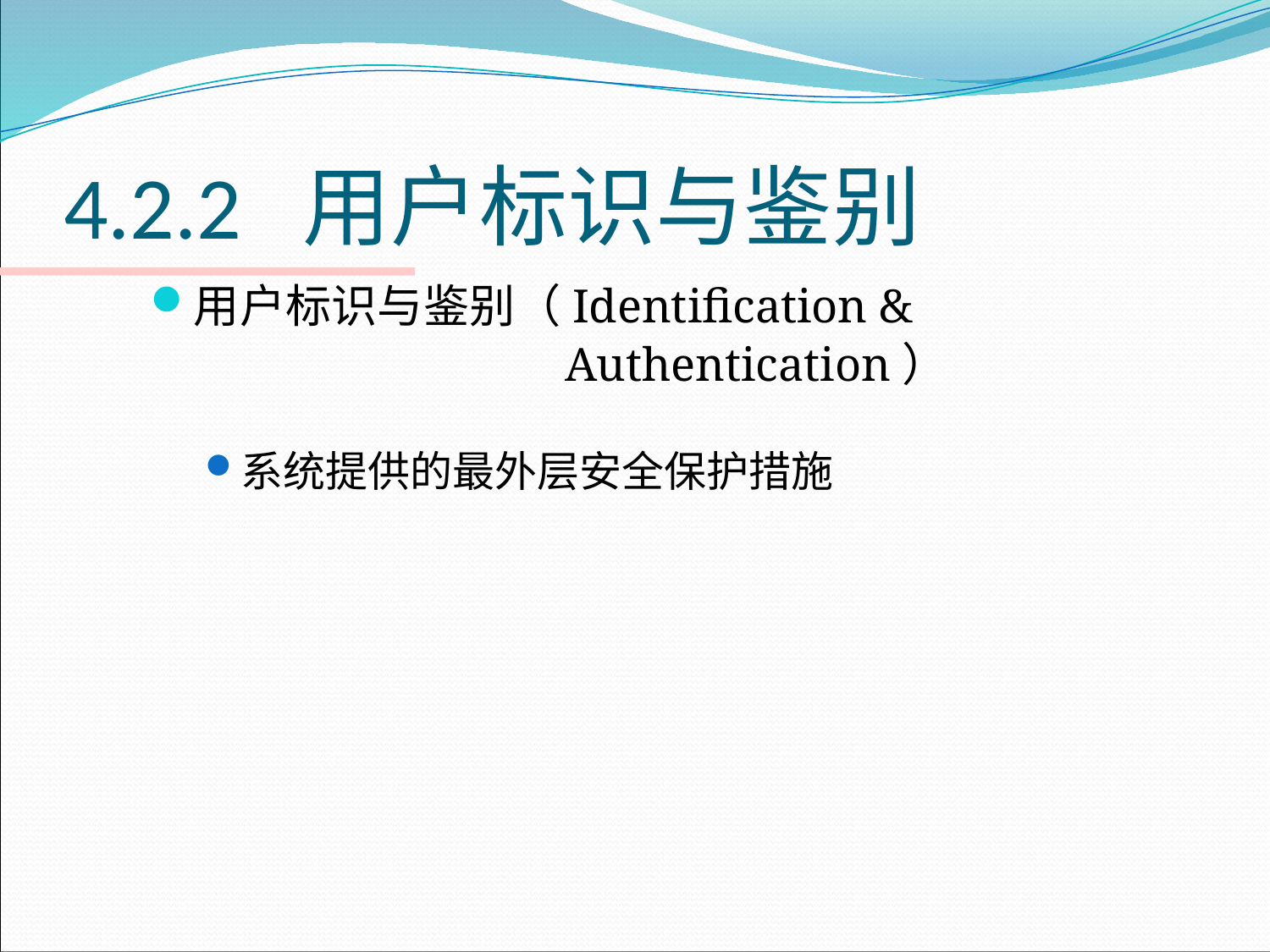

# 4.2.2  用户标识与鉴别
用户标识与鉴别（Identification &
                                   Authentication）
系统提供的最外层安全保护措施

436